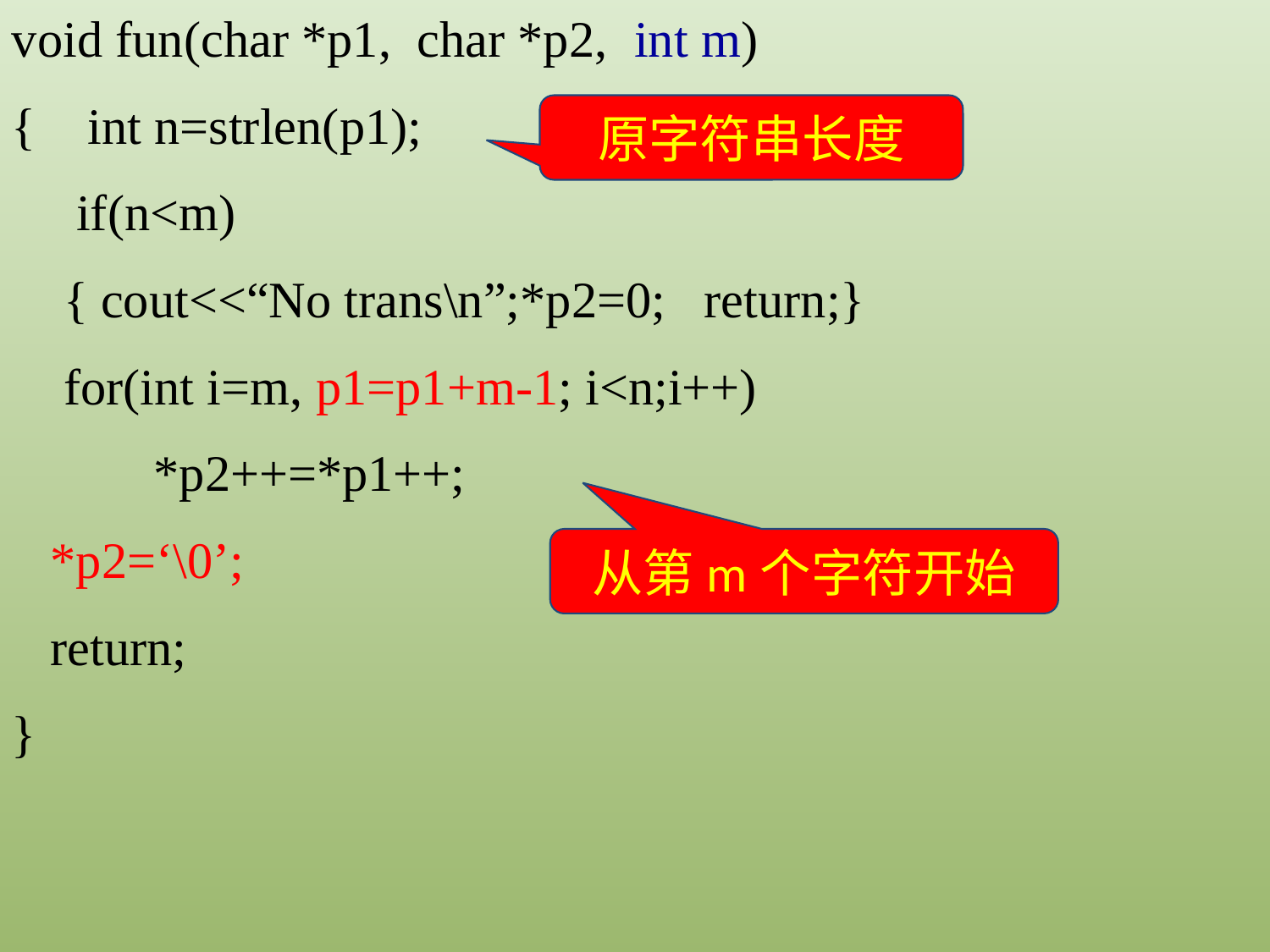

void fun(char *p1,  char *p2,  int m)
{    int n=strlen(p1);
     if(n<m)
    { cout<<“No trans\n”;*p2=0;   return;}
    for(int i=m, p1=p1+m-1; i<n;i++)
           *p2++=*p1++;
   *p2=‘\0’;
   return;
}
原字符串长度
从第m个字符开始
490